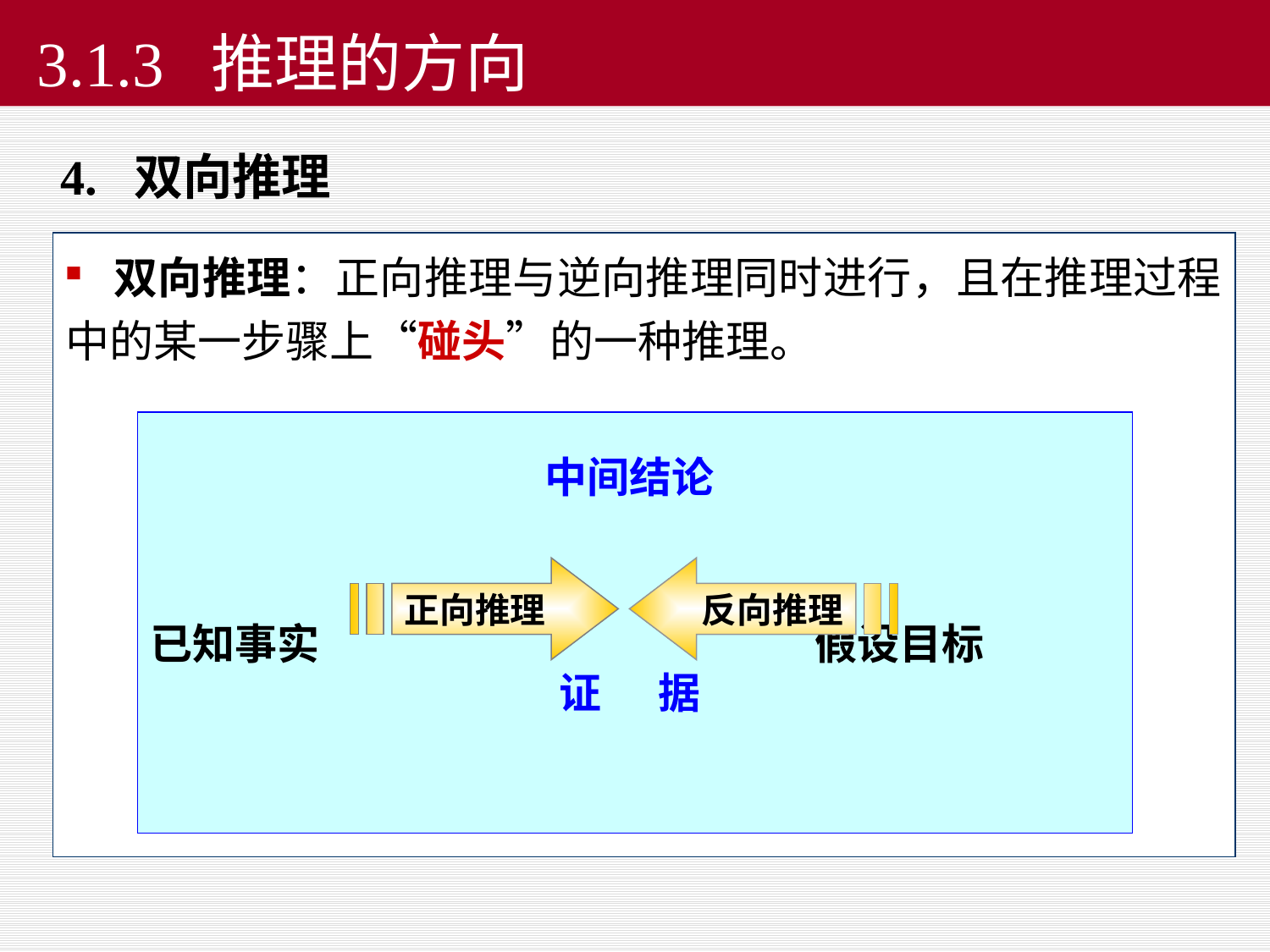

# 3.1.3  推理的方向
4.  双向推理
  双向推理：正向推理与逆向推理同时进行，且在推理过程中的某一步骤上“碰头”的一种推理。

已知事实                                                    假设目标

正向推理
反向推理
中间结论

证      据
29